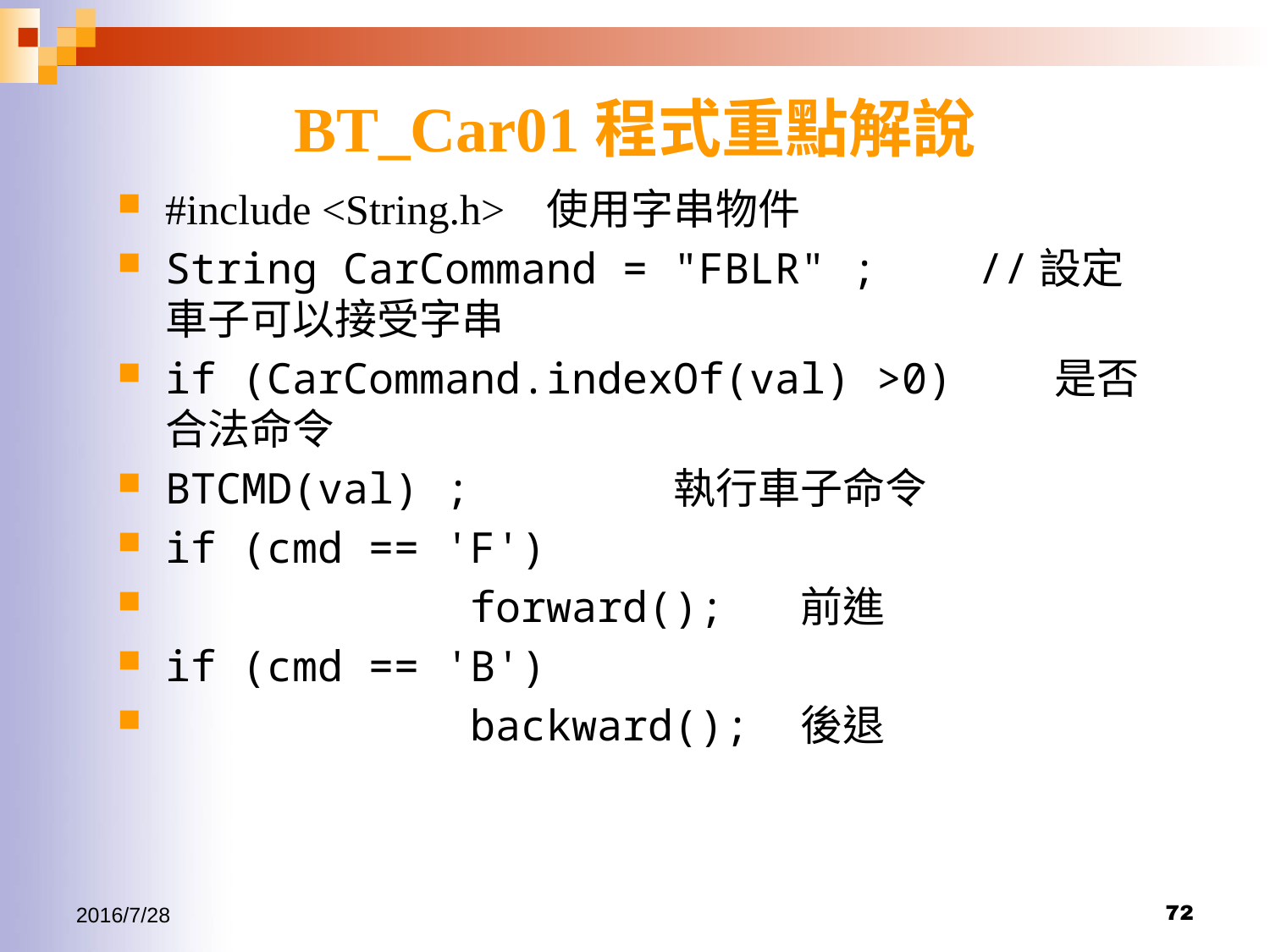

# BT_Car01程式重點解說
#include <String.h>	使用字串物件
String CarCommand = "FBLR" ;    //設定車子可以接受字串
if (CarCommand.indexOf(val) >0)	是否合法命令
BTCMD(val) ;		執行車子命令
if (cmd == 'F')
            forward();	前進
if (cmd == 'B')
            backward();	後退

2016/7/28
72